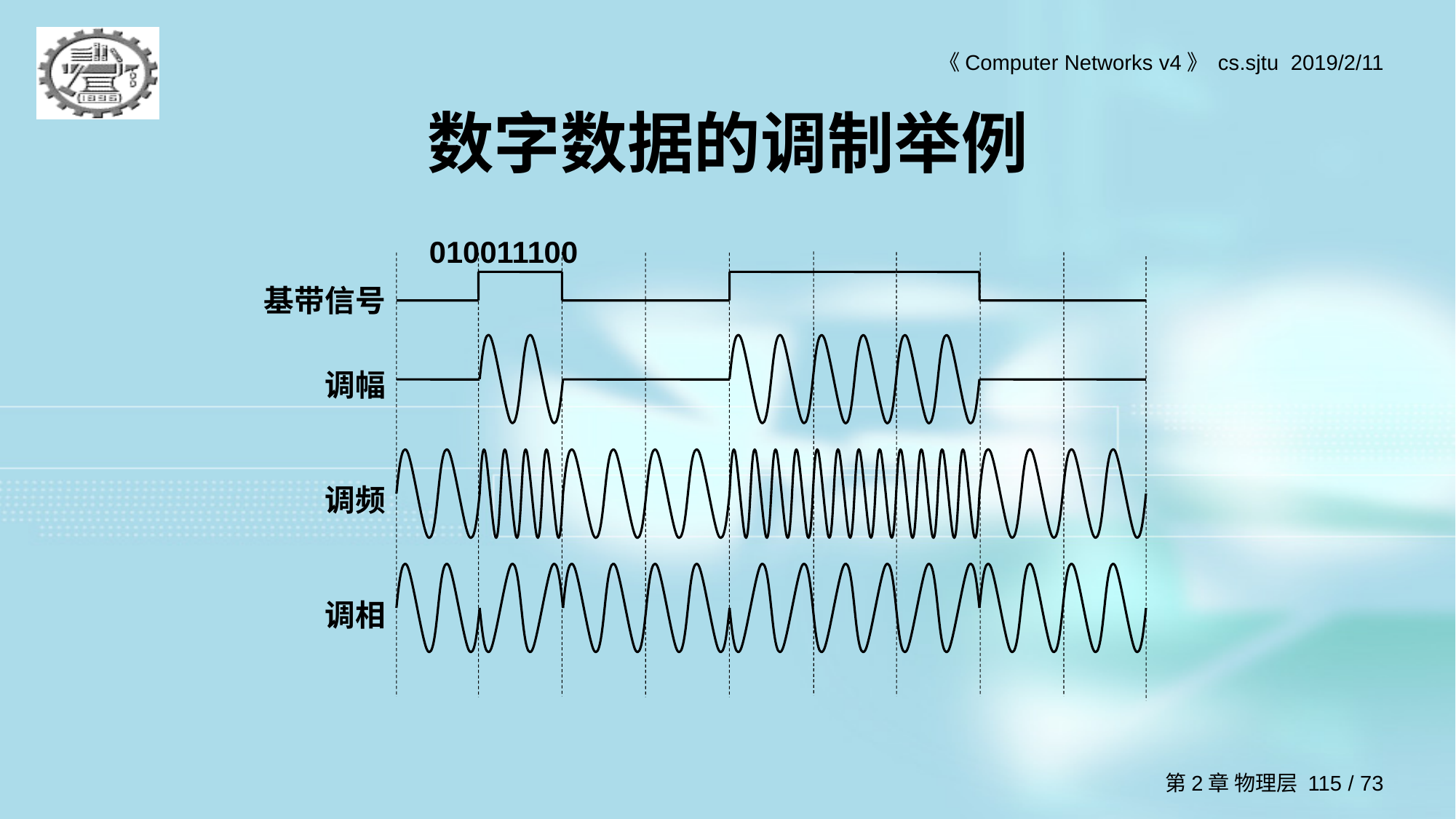

# 数字数据的调制举例
010011100

基带信号
调幅

调频

调相